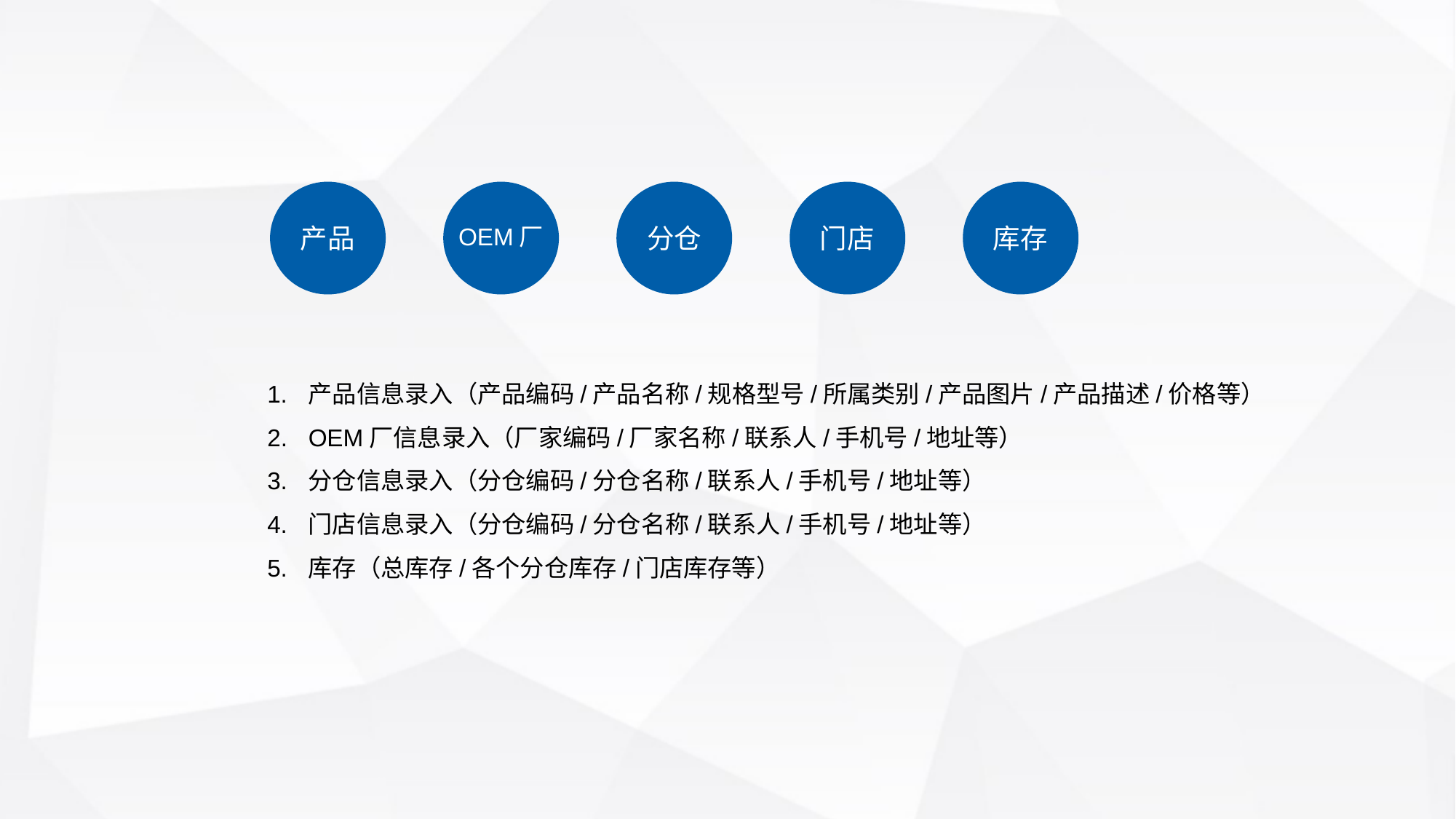

门店
库存
产品
分仓
OEM厂
产品信息录入（产品编码/产品名称/规格型号/所属类别/产品图片/产品描述/价格等）
OEM厂信息录入（厂家编码/厂家名称/联系人/手机号/地址等）
分仓信息录入（分仓编码/分仓名称/联系人/手机号/地址等）
门店信息录入（分仓编码/分仓名称/联系人/手机号/地址等）
库存（总库存/各个分仓库存/门店库存等）